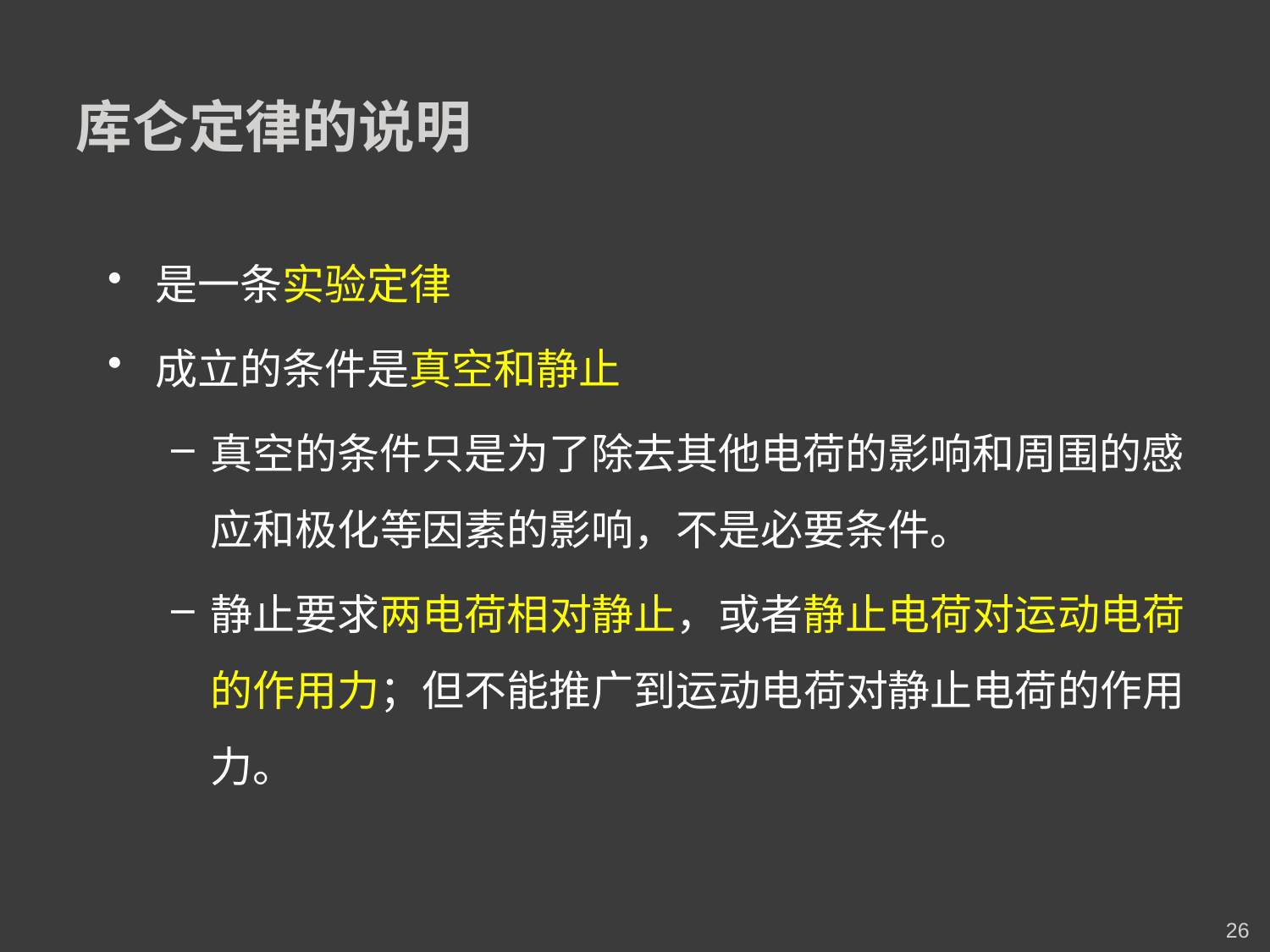

# 库仑定律的说明
是一条实验定律
成立的条件是真空和静止
真空的条件只是为了除去其他电荷的影响和周围的感应和极化等因素的影响，不是必要条件。
静止要求两电荷相对静止，或者静止电荷对运动电荷的作用力；但不能推广到运动电荷对静止电荷的作用力。
26